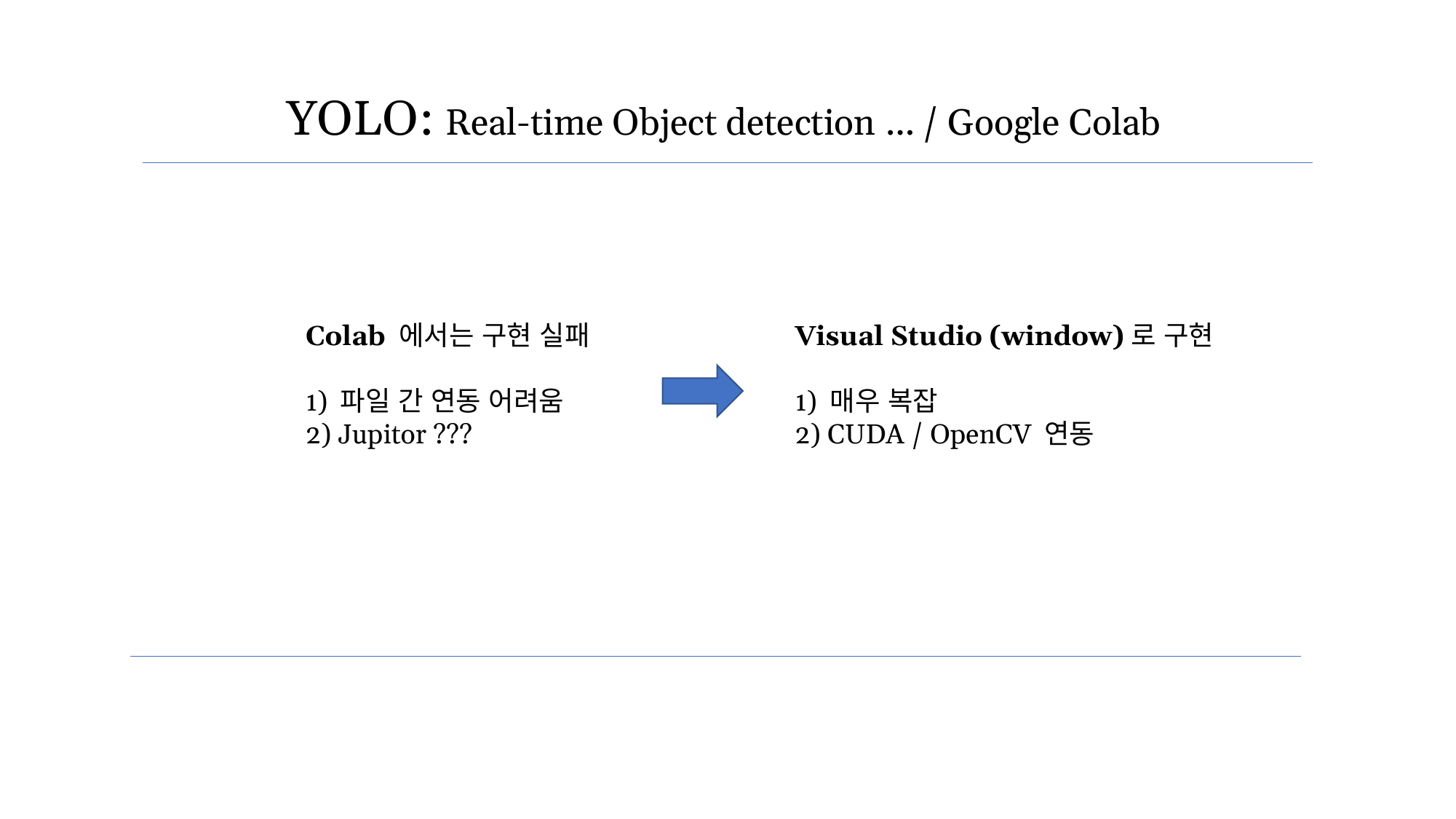

YOLO: Real-time Object detection … / Google Colab
Visual Studio (window)로 구현

1) 매우 복잡
2) CUDA / OpenCV 연동
Colab 에서는 구현 실패

1) 파일 간 연동 어려움
2) Jupitor ???